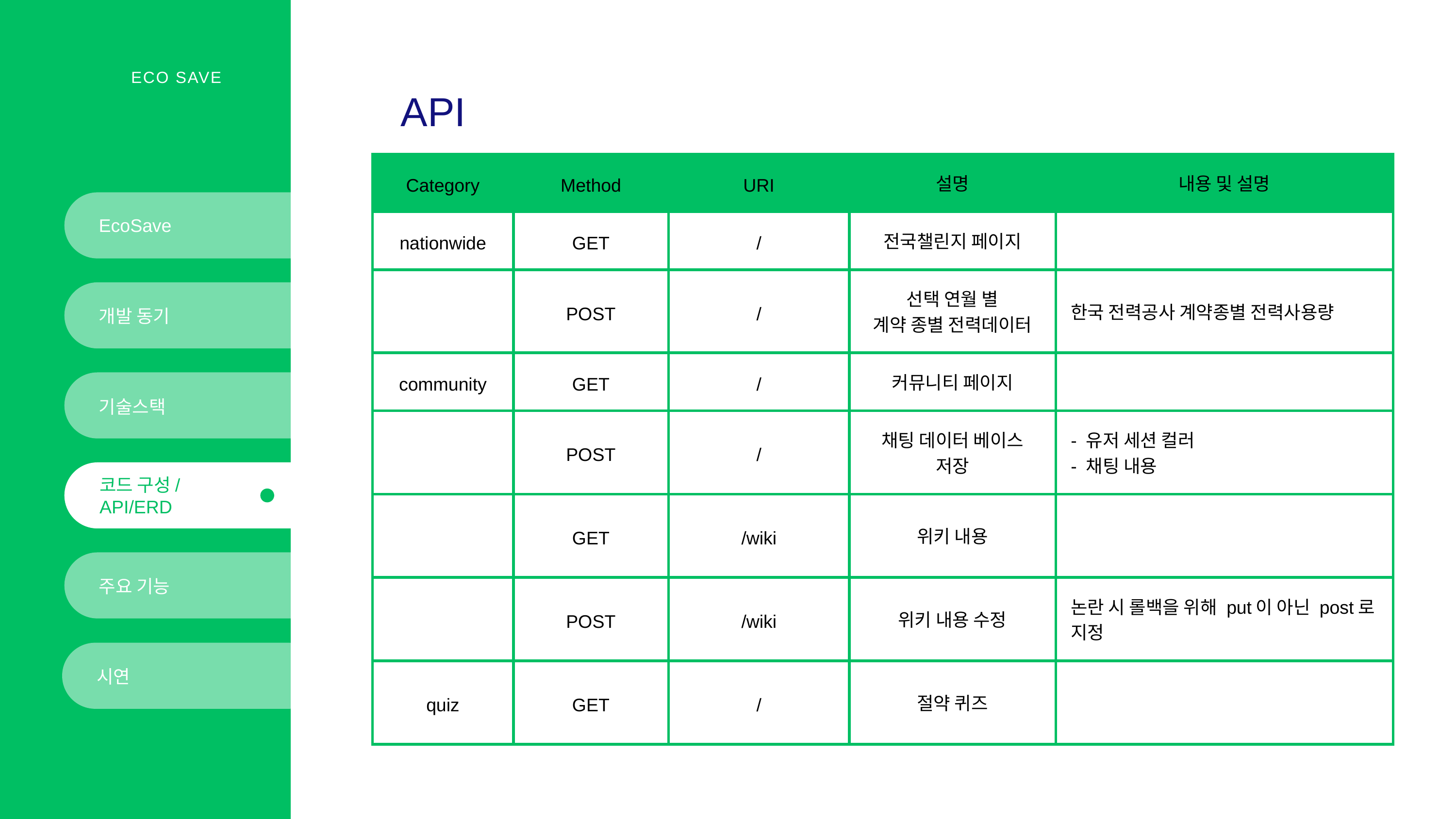

ECO SAVE
API
| Category | Method | URI | 설명 | 내용 및 설명 |
| --- | --- | --- | --- | --- |
| nationwide | GET | / | 전국챌린지 페이지 |  |
|  | POST | / | 선택 연월 별 계약 종별 전력데이터 | 한국 전력공사 계약종별 전력사용량 |
| community | GET | / | 커뮤니티 페이지 |  |
|  | POST | / | 채팅 데이터 베이스 저장 | - 유저 세션 컬러 - 채팅 내용 |
|  | GET | /wiki | 위키 내용 |  |
|  | POST | /wiki | 위키 내용 수정 | 논란 시 롤백을 위해 put이 아닌 post로 지정 |
| quiz | GET | / | 절약 퀴즈 |  |

EcoSave

개발 동기

기술스택

코드 구성/
API/ERD

주요 기능

시연